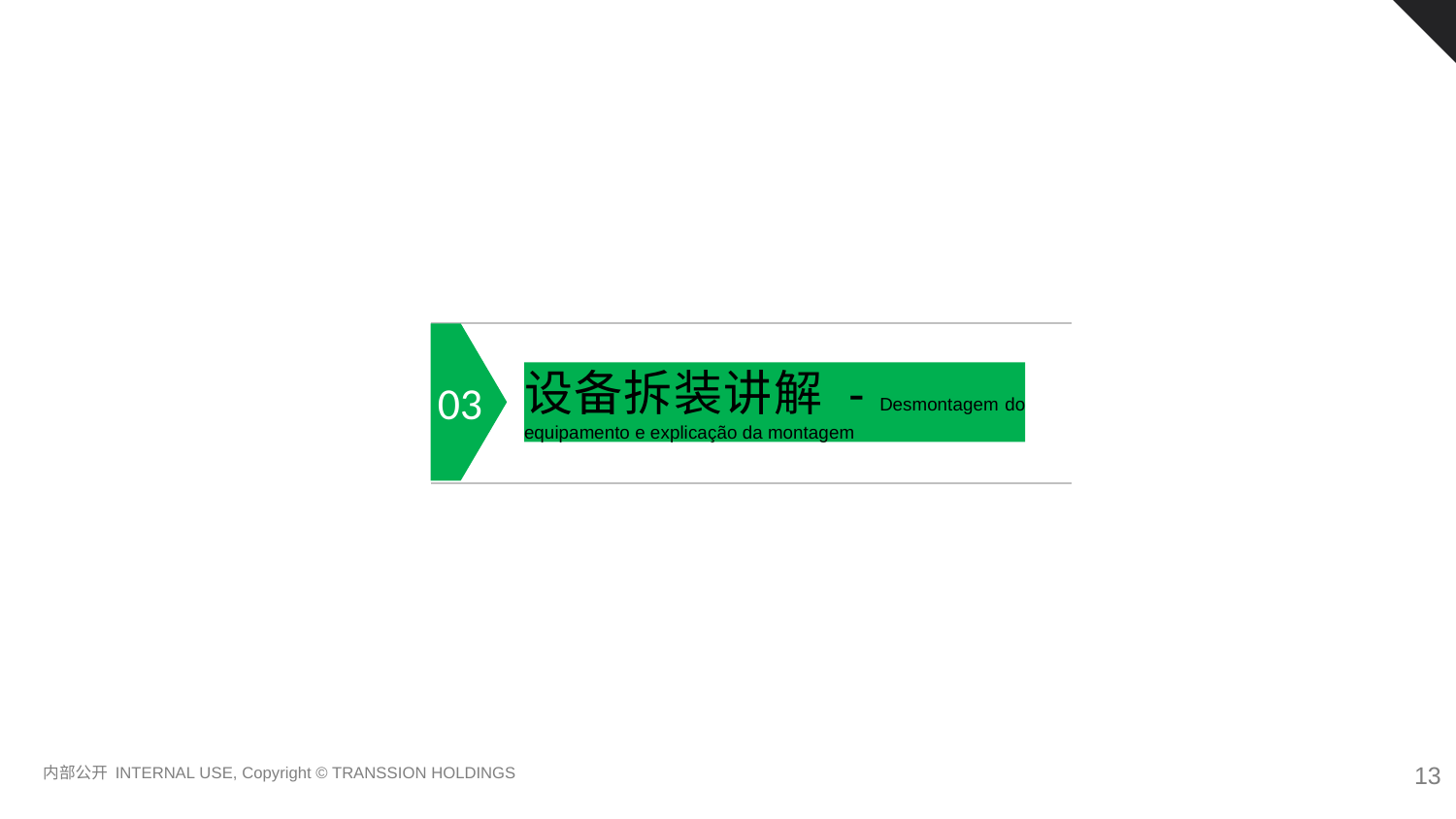

03
设备拆装讲解 - Desmontagem do equipamento e explicação da montagem
13